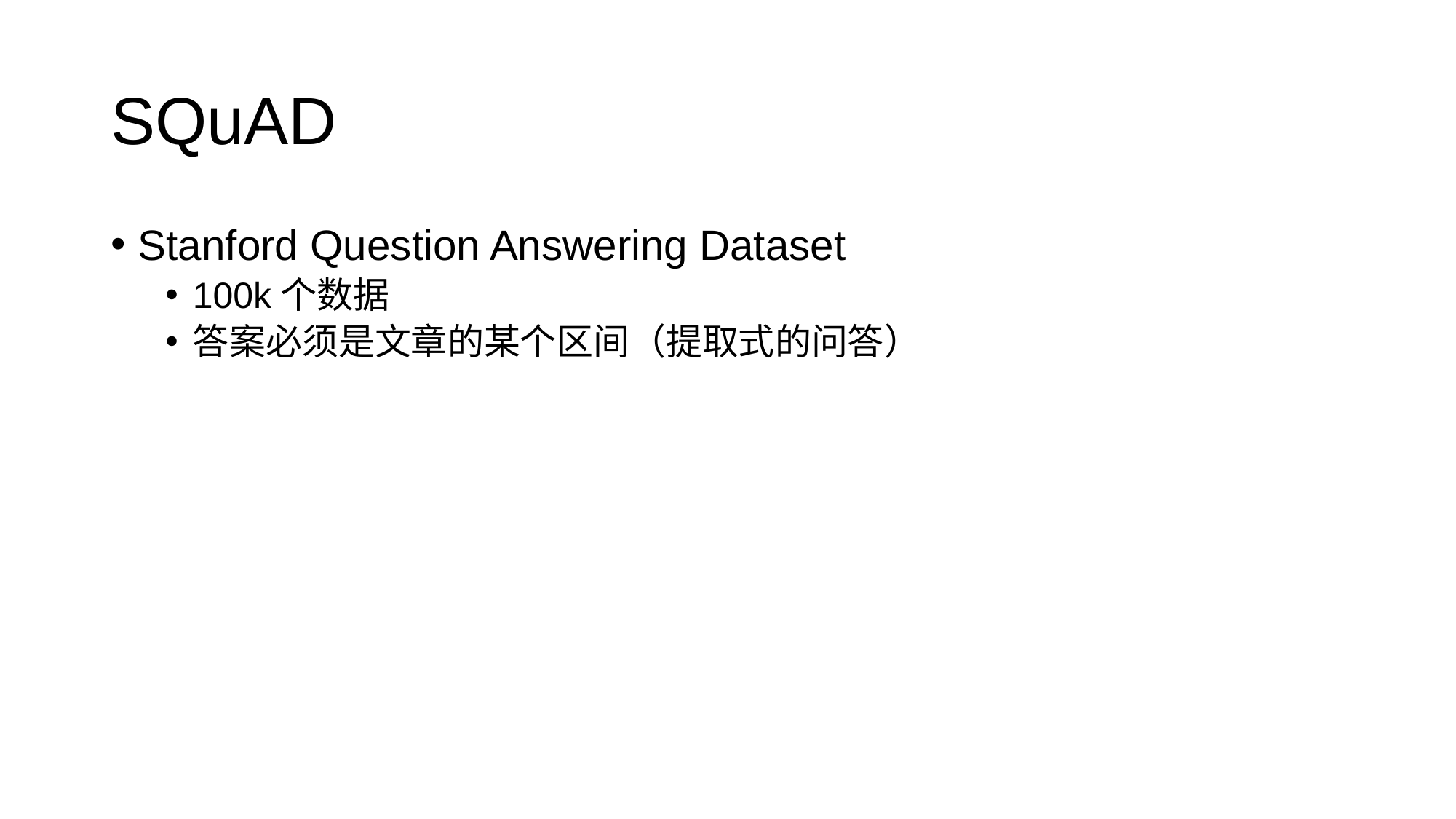

# SQuAD
Stanford Question Answering Dataset
100k个数据
答案必须是文章的某个区间（提取式的问答）